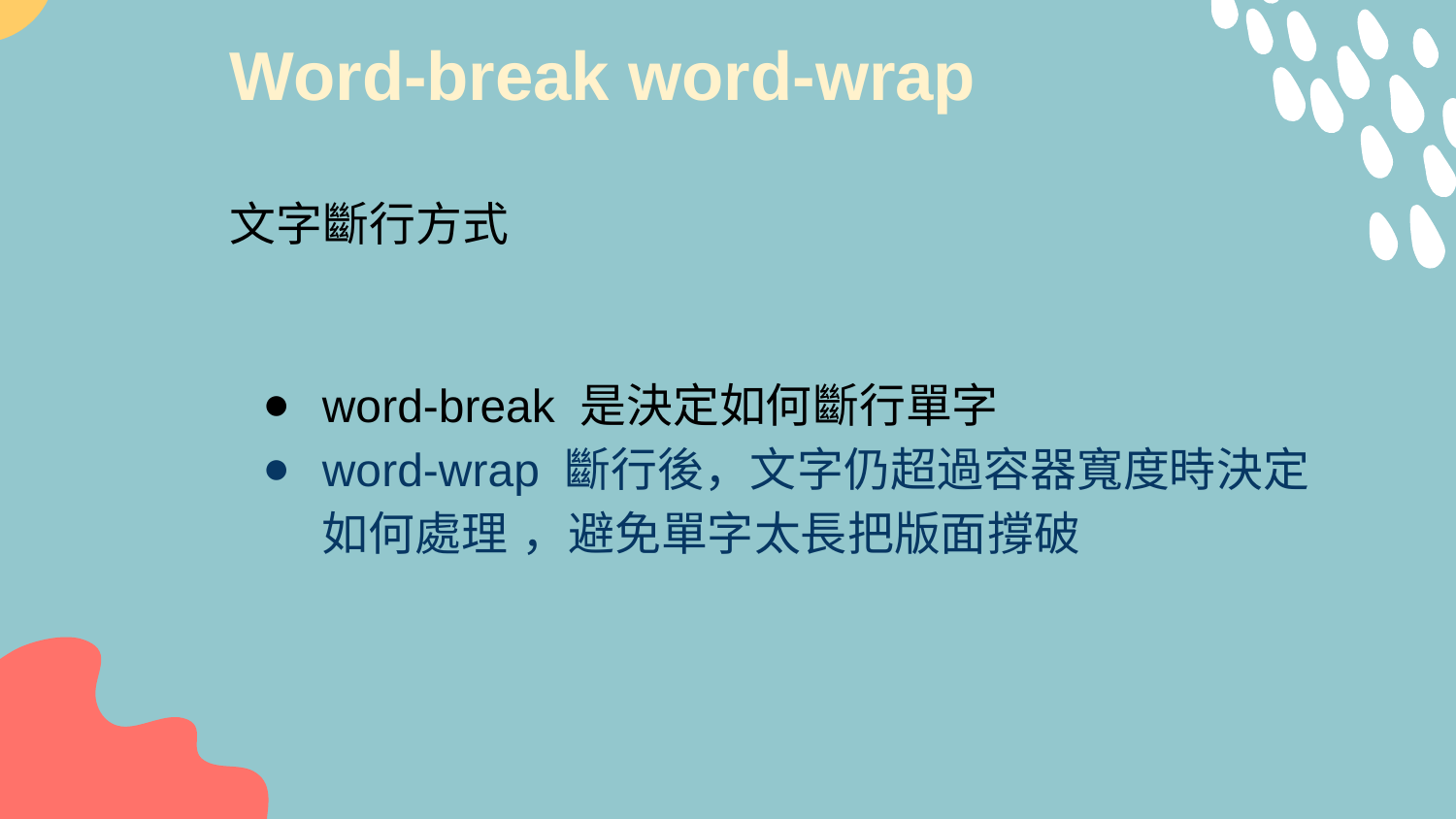

# Word-break word-wrap

文字斷行方式
word-break 是決定如何斷行單字
word-wrap 斷行後，文字仍超過容器寬度時決定如何處理 ，避免單字太長把版面撐破